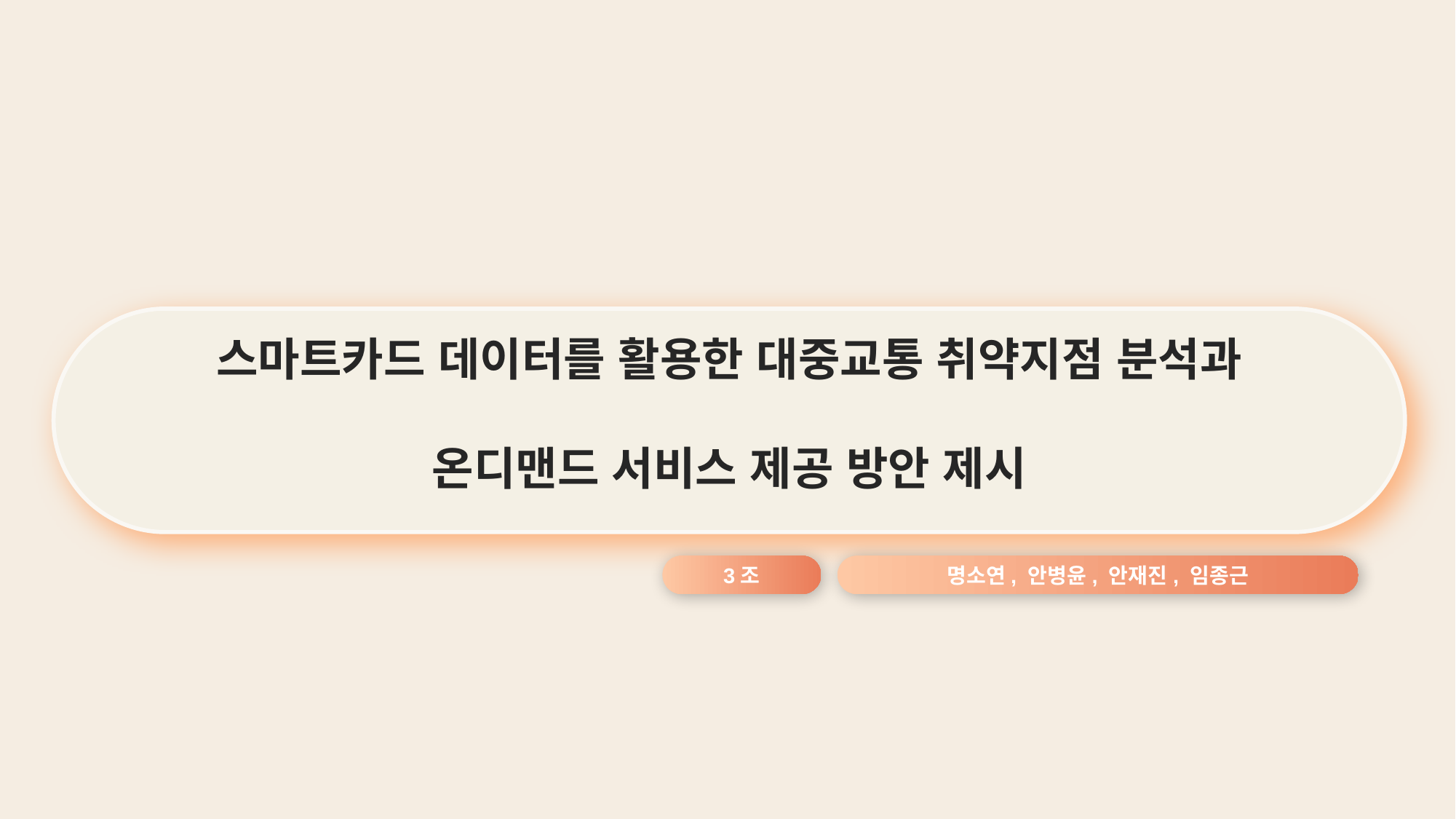

스마트카드 데이터를 활용한 대중교통 취약지점 분석과

온디맨드 서비스 제공 방안 제시
명소연, 안병윤, 안재진, 임종근
3조